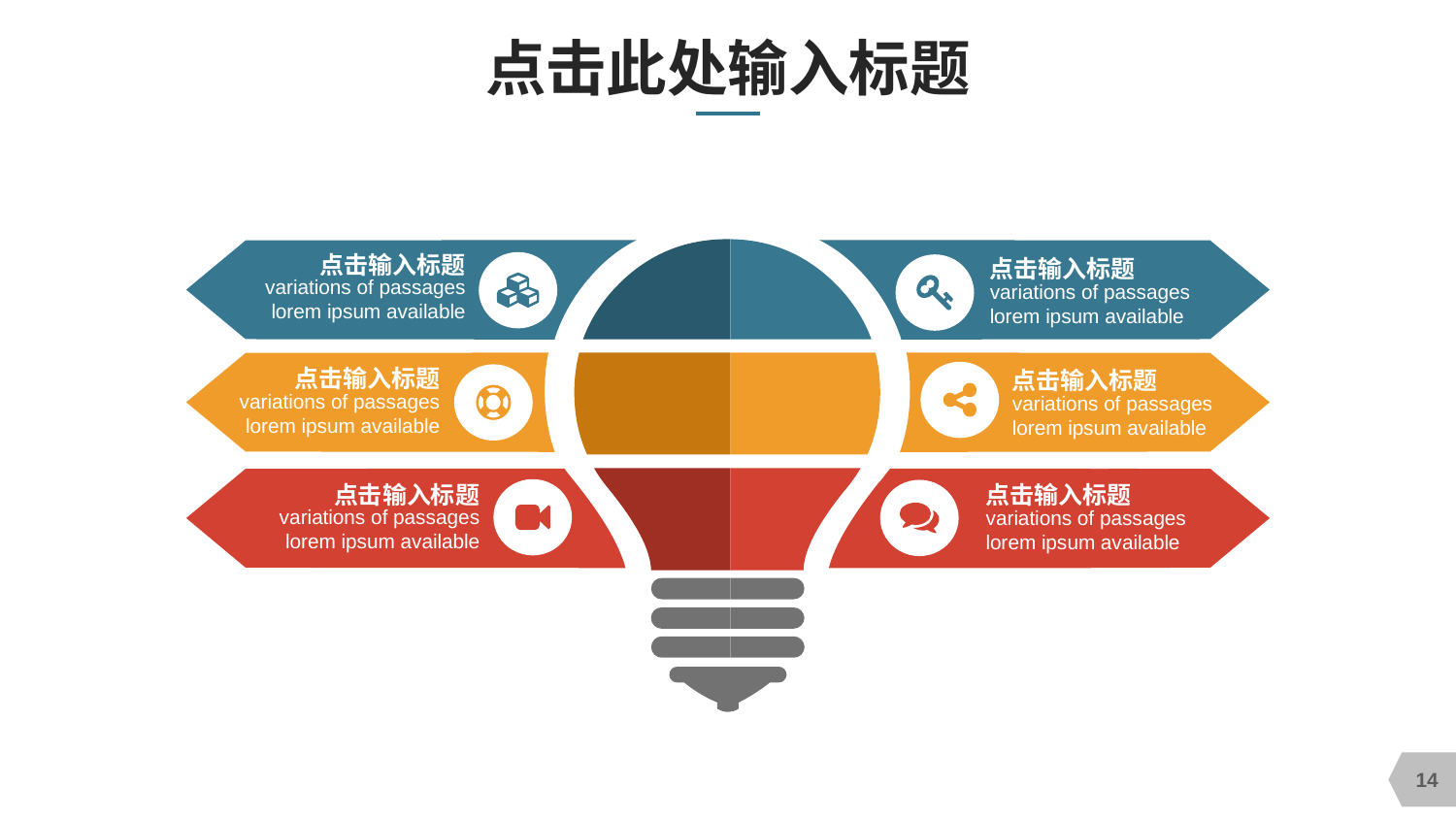

# 点击此处输入标题

点击输入标题
variations of passages
lorem ipsum available

点击输入标题
variations of passages
lorem ipsum available

点击输入标题
variations of passages
lorem ipsum available

点击输入标题
variations of passages
lorem ipsum available

点击输入标题
variations of passages
lorem ipsum available
点击输入标题
variations of passages
lorem ipsum available

14